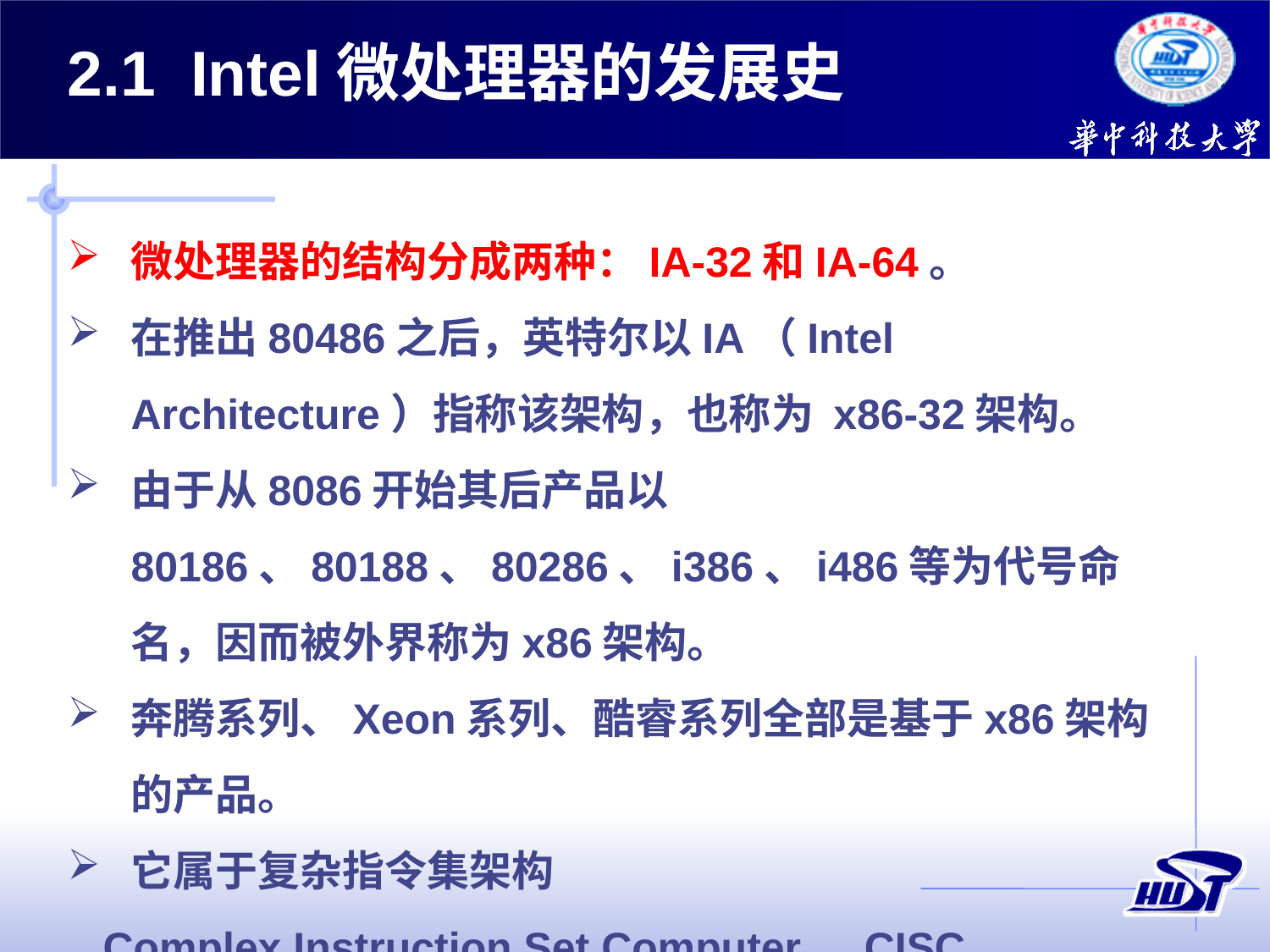

2.1  Intel微处理器的发展史
微处理器的结构分成两种：IA-32和IA-64。
在推出80486之后，英特尔以IA（Intel Architecture）指称该架构，也称为 x86-32架构。
由于从8086开始其后产品以80186、80188、80286、i386、i486等为代号命名，因而被外界称为x86架构。
奔腾系列、Xeon系列、酷睿系列全部是基于x86架构的产品。
它属于复杂指令集架构
   Complex Instruction Set Computer，CISC